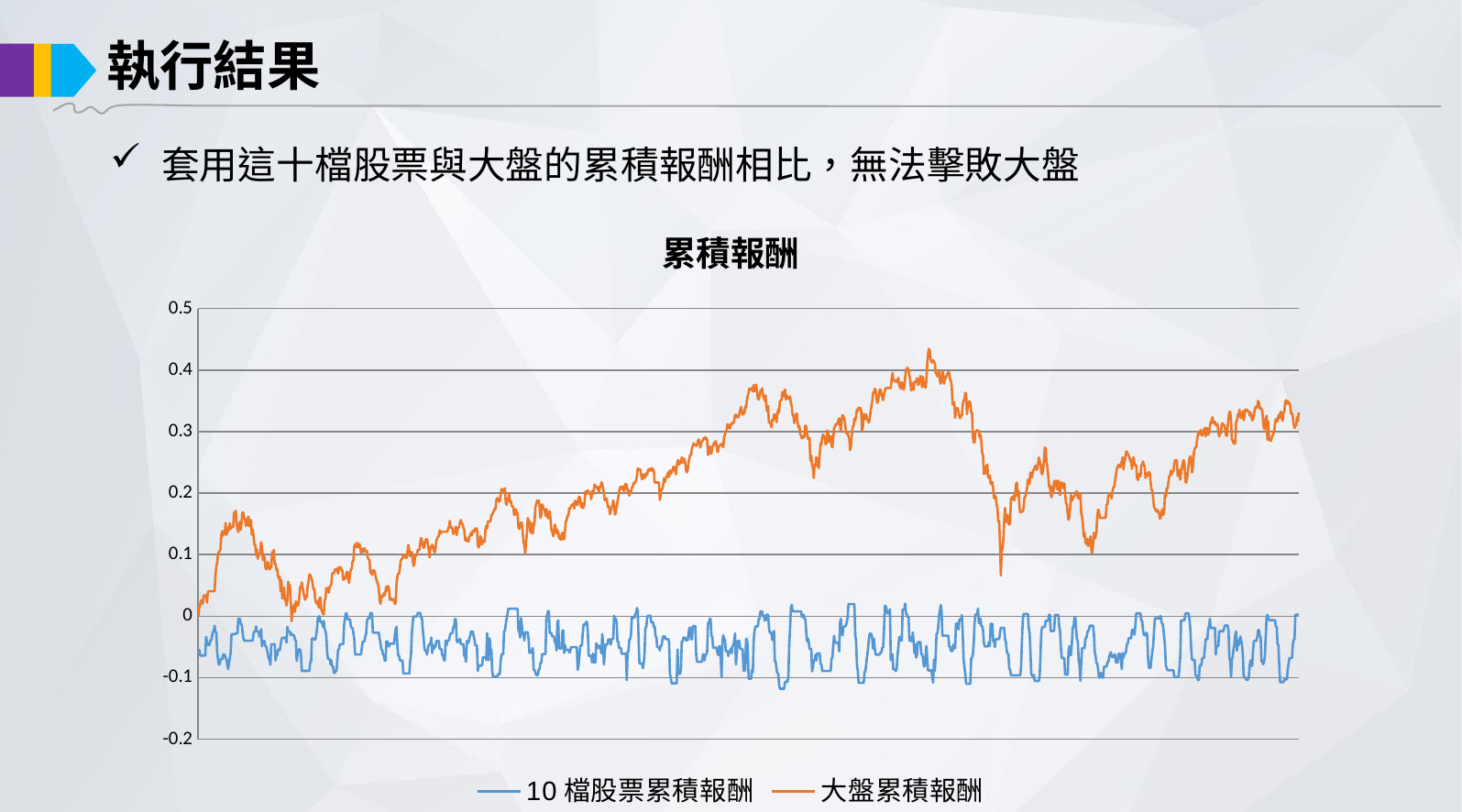

執行結果

套用這十檔股票與大盤的累積報酬相比，無法擊敗大盤

### Chart: 累積報酬

| Category | 10檔股票累積報酬 | 大盤累積報酬 |
|---|---|---|